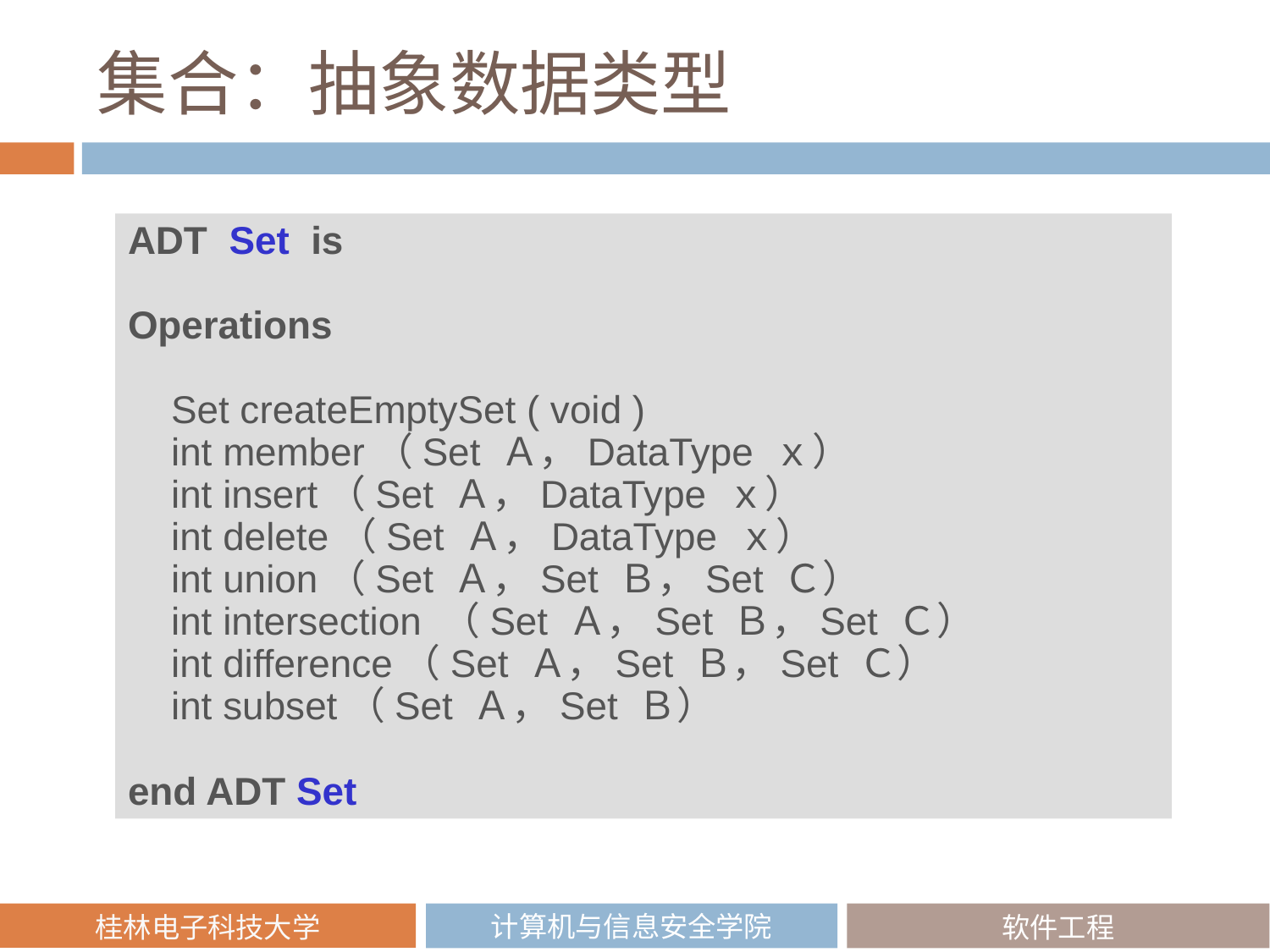

# 集合：抽象数据类型
ADT  Set  is

Operations

    Set createEmptySet ( void )
    int member（Set Ａ，DataType ｘ）
    int insert（Set Ａ，DataType ｘ）
    int delete（Set Ａ，DataType ｘ）
    int union（Set Ａ，Set Ｂ，Set Ｃ）
    int intersection （Set Ａ，Set Ｂ，Set Ｃ）
    int difference（Set Ａ，Set Ｂ，Set Ｃ）
    int subset（Set Ａ，Set Ｂ）

end ADT Set